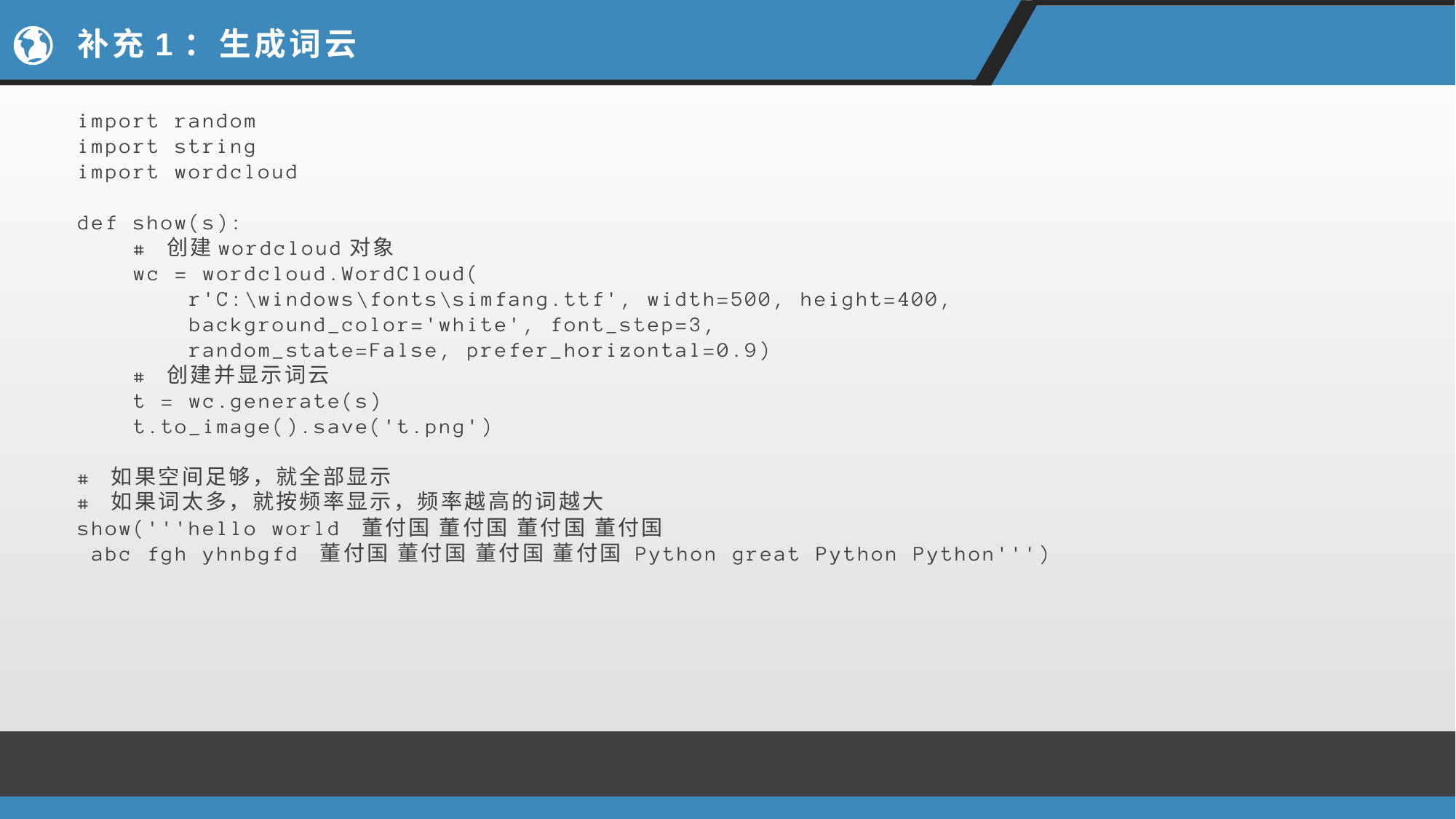

# 补充1：生成词云

import random
import string
import wordcloud

def show(s):
    # 创建wordcloud对象
    wc = wordcloud.WordCloud(
        r'C:\windows\fonts\simfang.ttf', width=500, height=400,
        background_color='white', font_step=3,
        random_state=False, prefer_horizontal=0.9)
    # 创建并显示词云
    t = wc.generate(s)
    t.to_image().save('t.png')

# 如果空间足够，就全部显示
# 如果词太多，就按频率显示，频率越高的词越大
show('''hello world 董付国 董付国 董付国 董付国
 abc fgh yhnbgfd 董付国 董付国 董付国 董付国 Python great Python Python''')